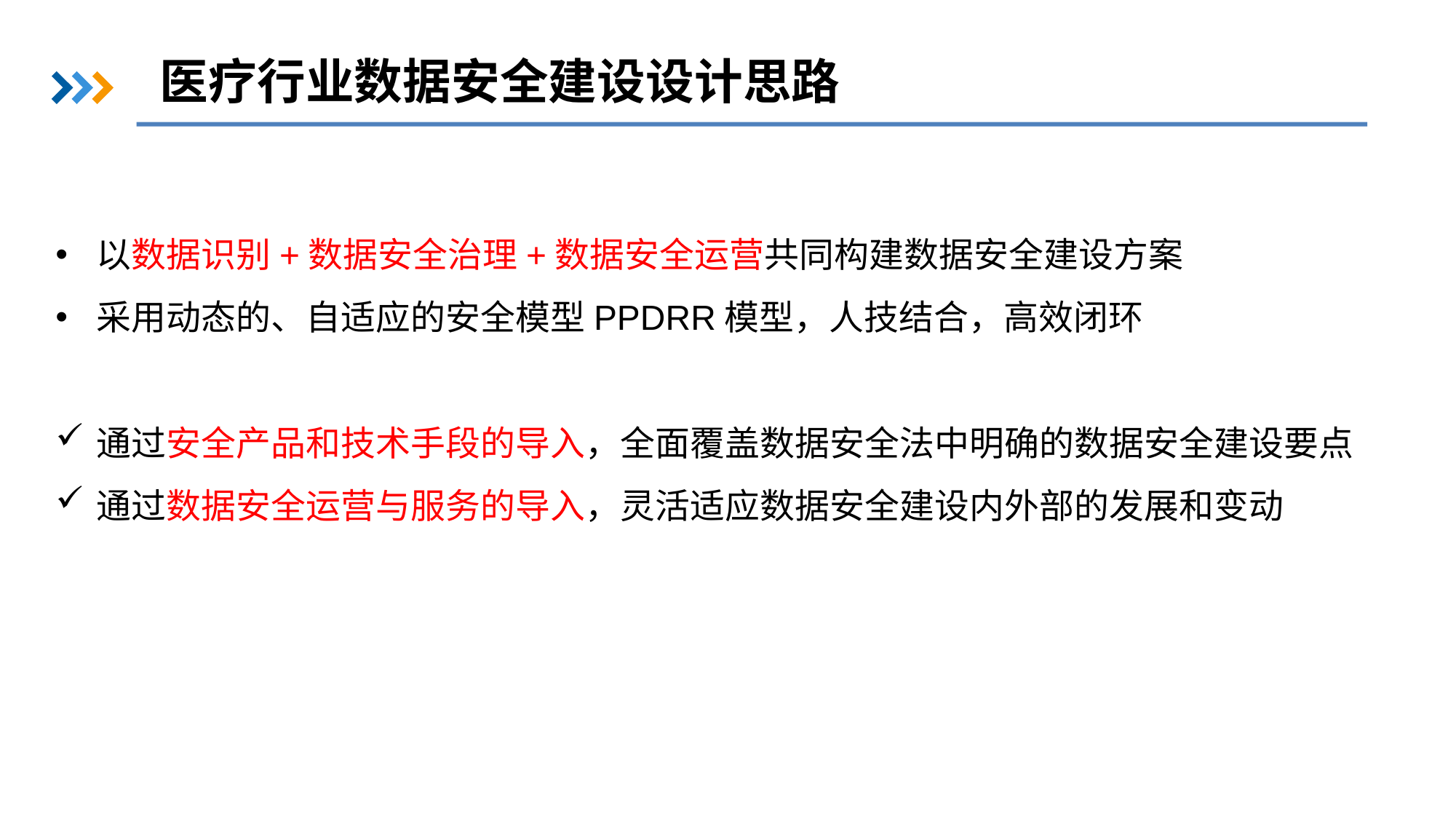

医疗行业数据安全建设设计思路
以数据识别+数据安全治理+数据安全运营共同构建数据安全建设方案
采用动态的、自适应的安全模型PPDRR模型，人技结合，高效闭环

通过安全产品和技术手段的导入，全面覆盖数据安全法中明确的数据安全建设要点
通过数据安全运营与服务的导入，灵活适应数据安全建设内外部的发展和变动